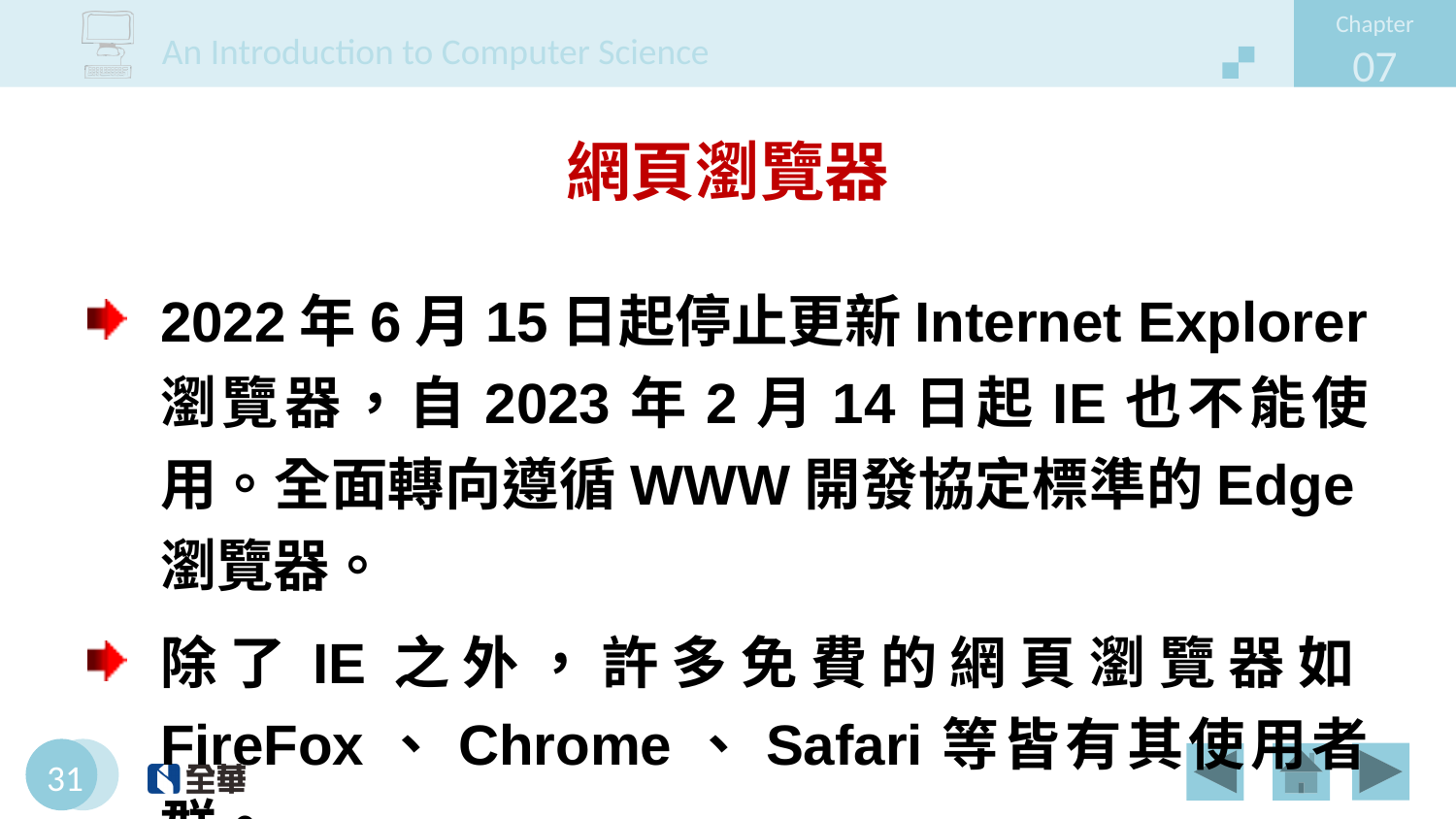

# 網頁瀏覽器
2022年6月15日起停止更新Internet Explorer瀏覽器，自2023年2月14日起IE也不能使用。全面轉向遵循WWW開發協定標準的Edge瀏覽器。
除了IE之外，許多免費的網頁瀏覽器如FireFox、Chrome、Safari等皆有其使用者群。